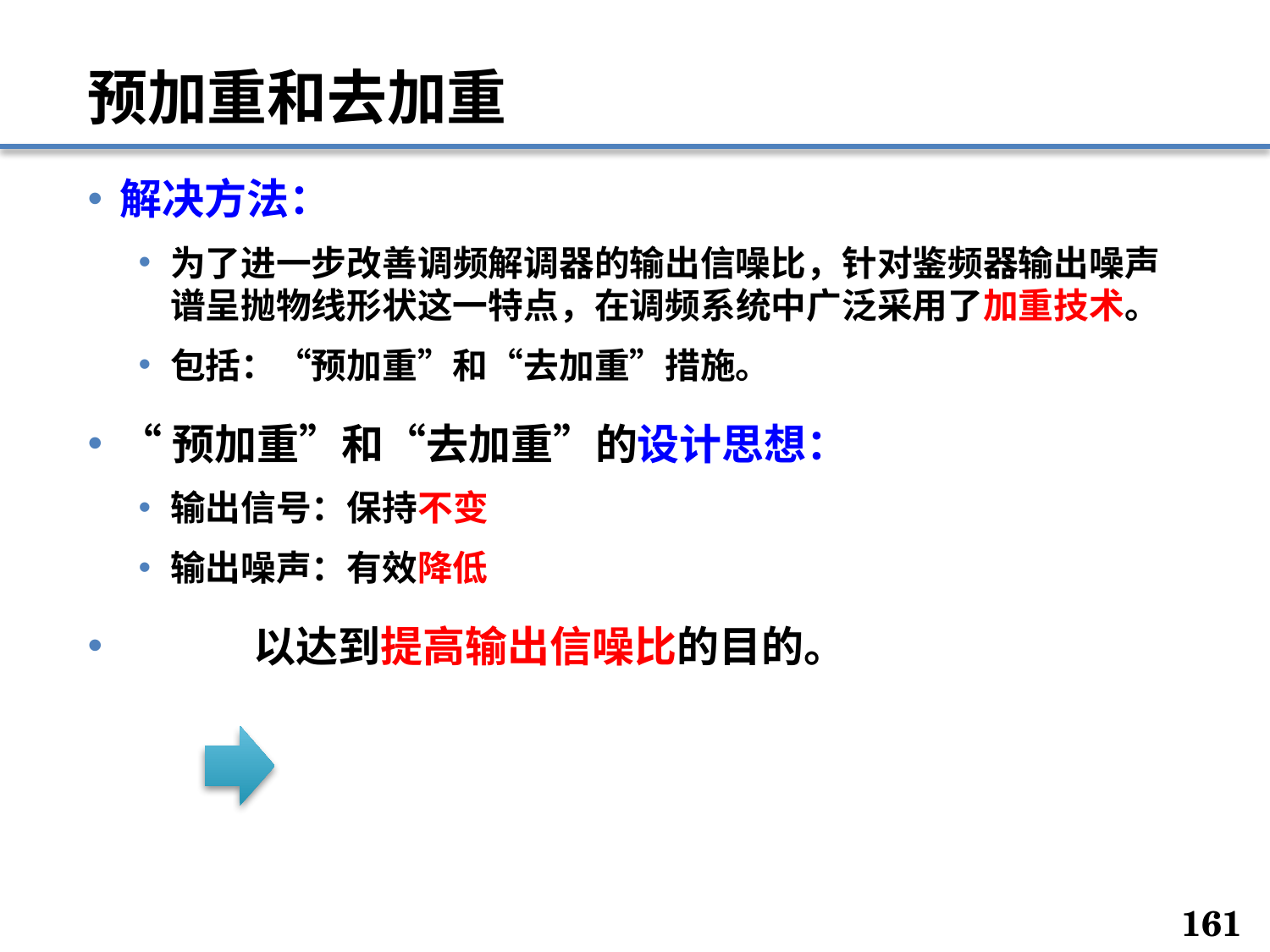

# 预加重和去加重
解决方法：
为了进一步改善调频解调器的输出信噪比，针对鉴频器输出噪声谱呈抛物线形状这一特点，在调频系统中广泛采用了加重技术。
包括：“预加重”和“去加重”措施。
“预加重”和“去加重”的设计思想：
输出信号：保持不变
输出噪声：有效降低
             以达到提高输出信噪比的目的。

161